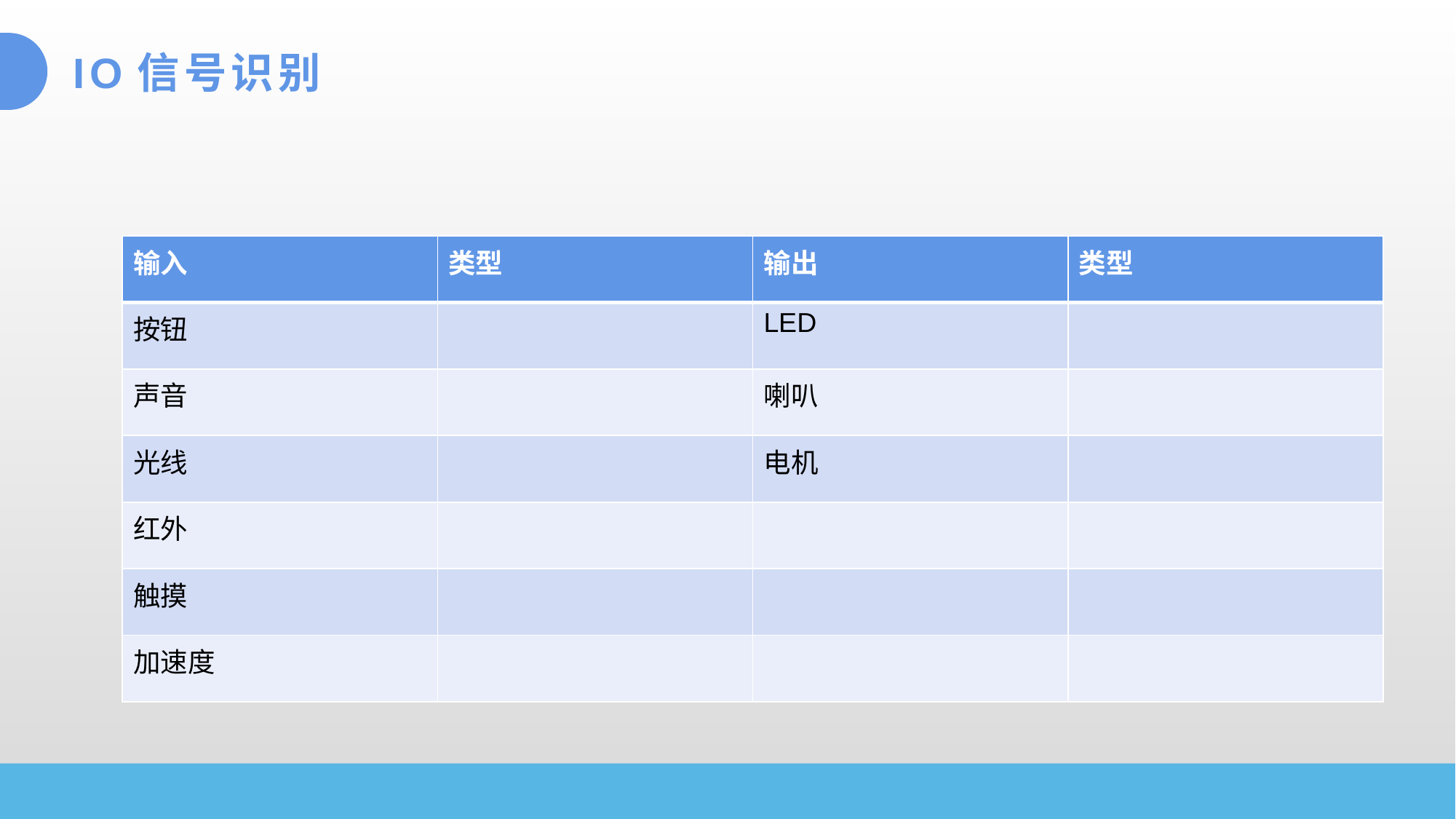

# IO信号识别

| 输入 | 类型 | 输出 | 类型 |
| --- | --- | --- | --- |
| 按钮 |  | LED |  |
| 声音 |  | 喇叭 |  |
| 光线 |  | 电机 |  |
| 红外 |  |  |  |
| 触摸 |  |  |  |
| 加速度 |  |  |  |